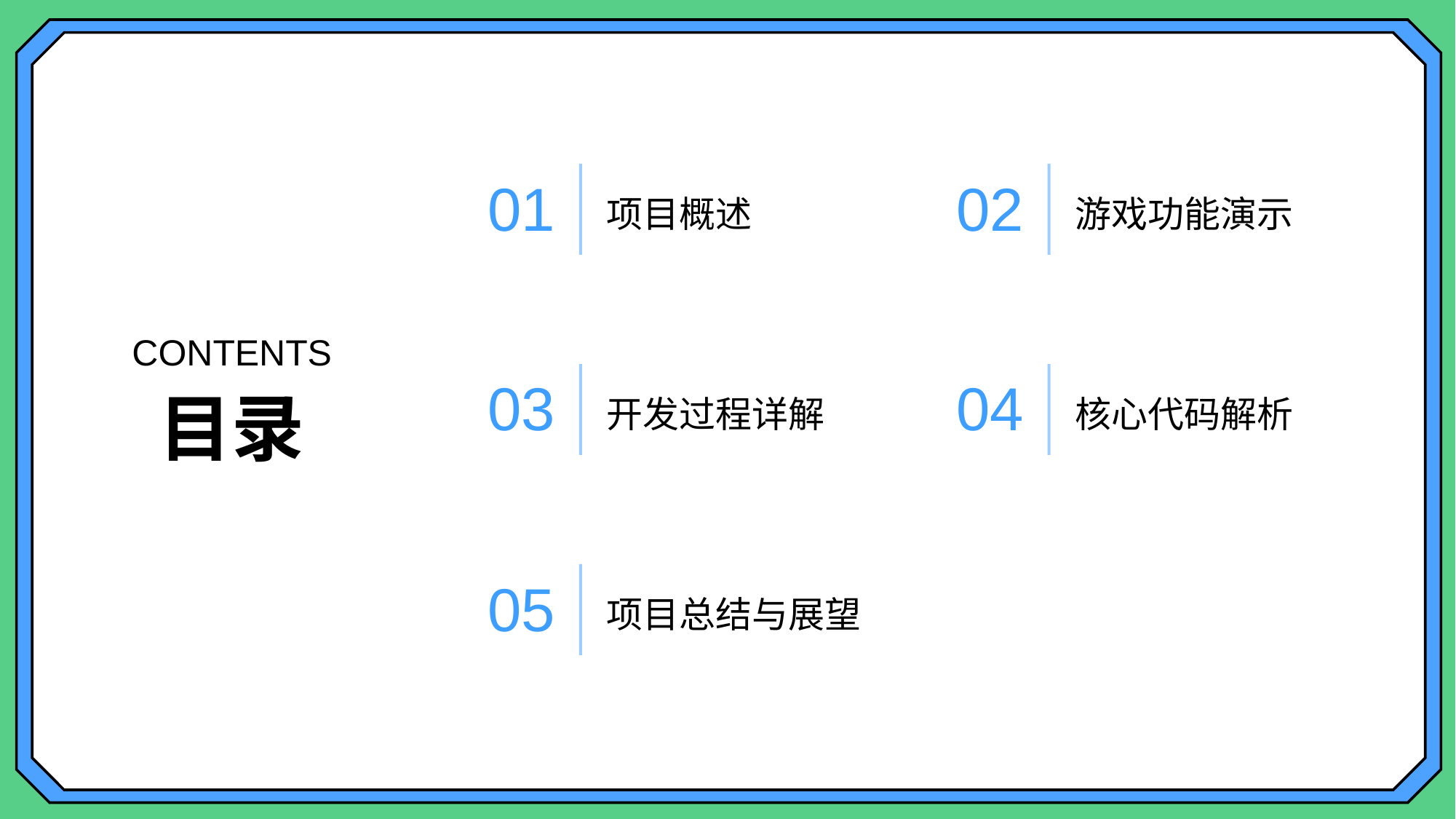

项目概述
游戏功能演示

01
02
CONTENTS
开发过程详解
核心代码解析

03
04
目录
项目总结与展望

05